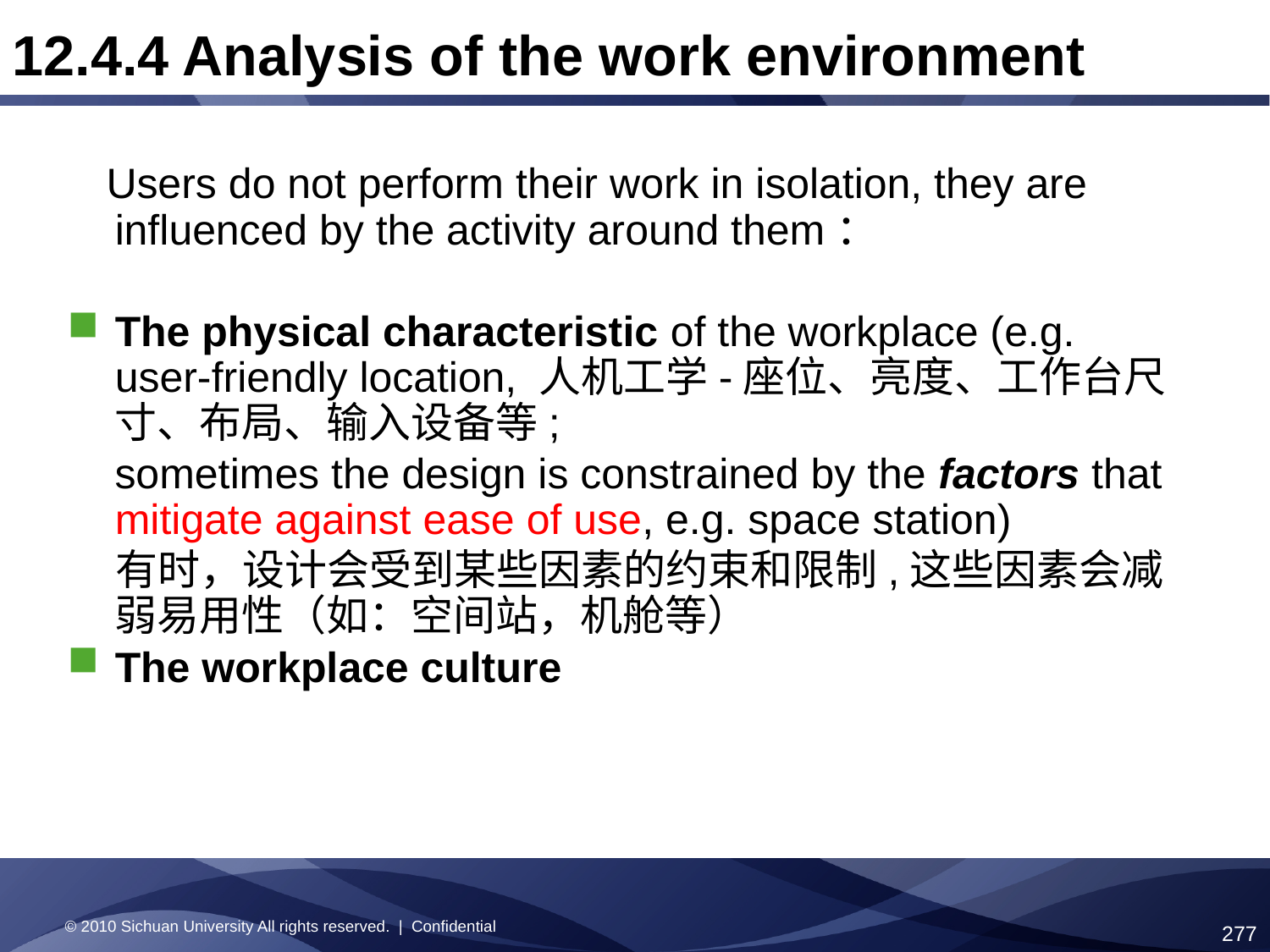

12.4.4 Analysis of the work environment
    Users do not perform their work in isolation, they are influenced by the activity around them：

The physical characteristic of the workplace (e.g. user-friendly location, 人机工学-座位、亮度、工作台尺寸、布局、输入设备等;
    sometimes the design is constrained by the factors that mitigate against ease of use, e.g. space station)
    有时，设计会受到某些因素的约束和限制,这些因素会减弱易用性（如：空间站，机舱等）
The workplace culture

© 2010 Sichuan University All rights reserved.  |  Confidential
277